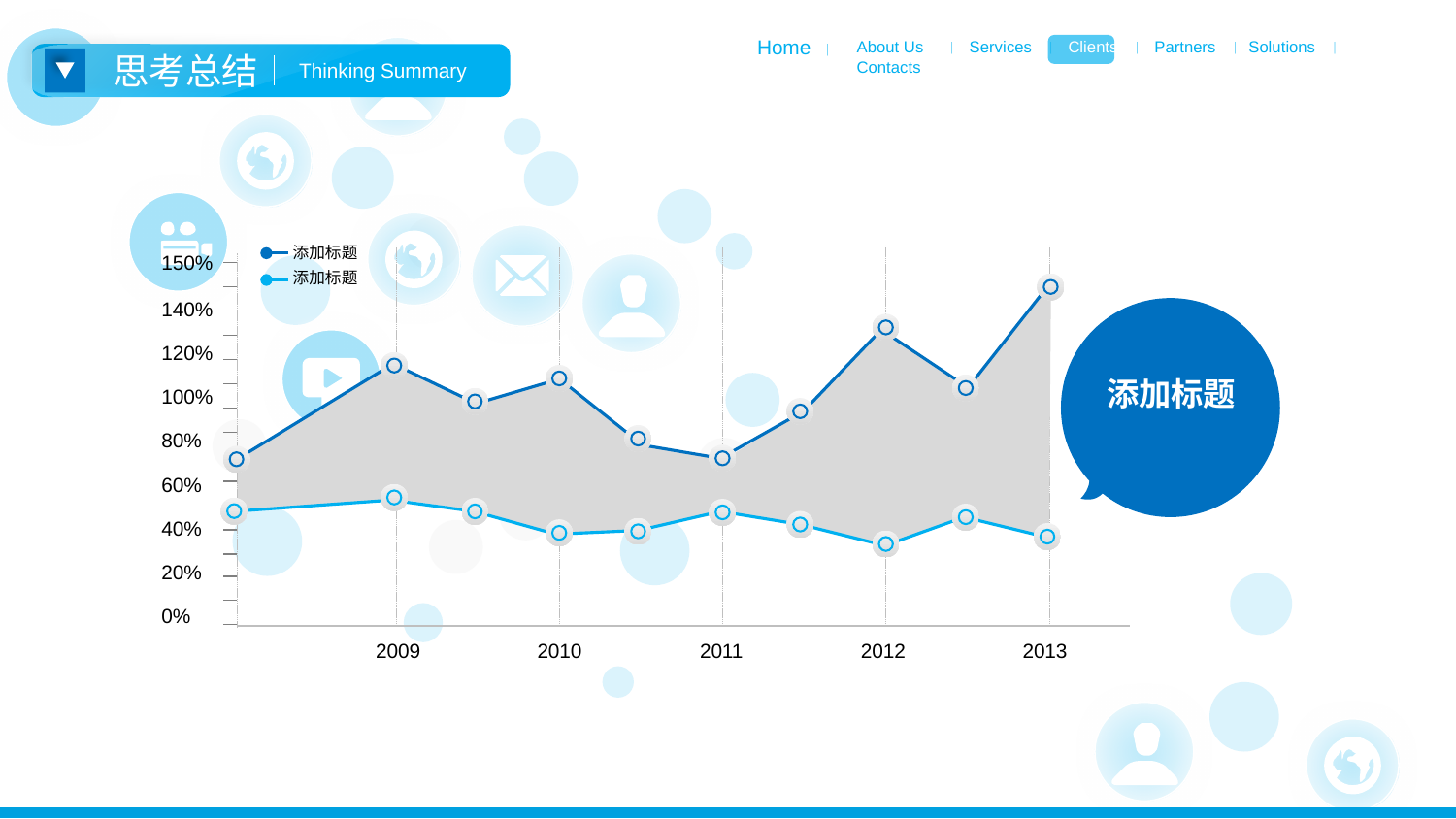

Home ｜
About Us    ｜  Services  ｜  Clients  ｜  Partners  ｜ Solutions  ｜  Contacts

思考总结

Thinking Summary
添加标题
添加标题
150%
140%
120%
100%
80%
60%
40%
20%
0%

2009
2010
2011
2012
2013

添加标题